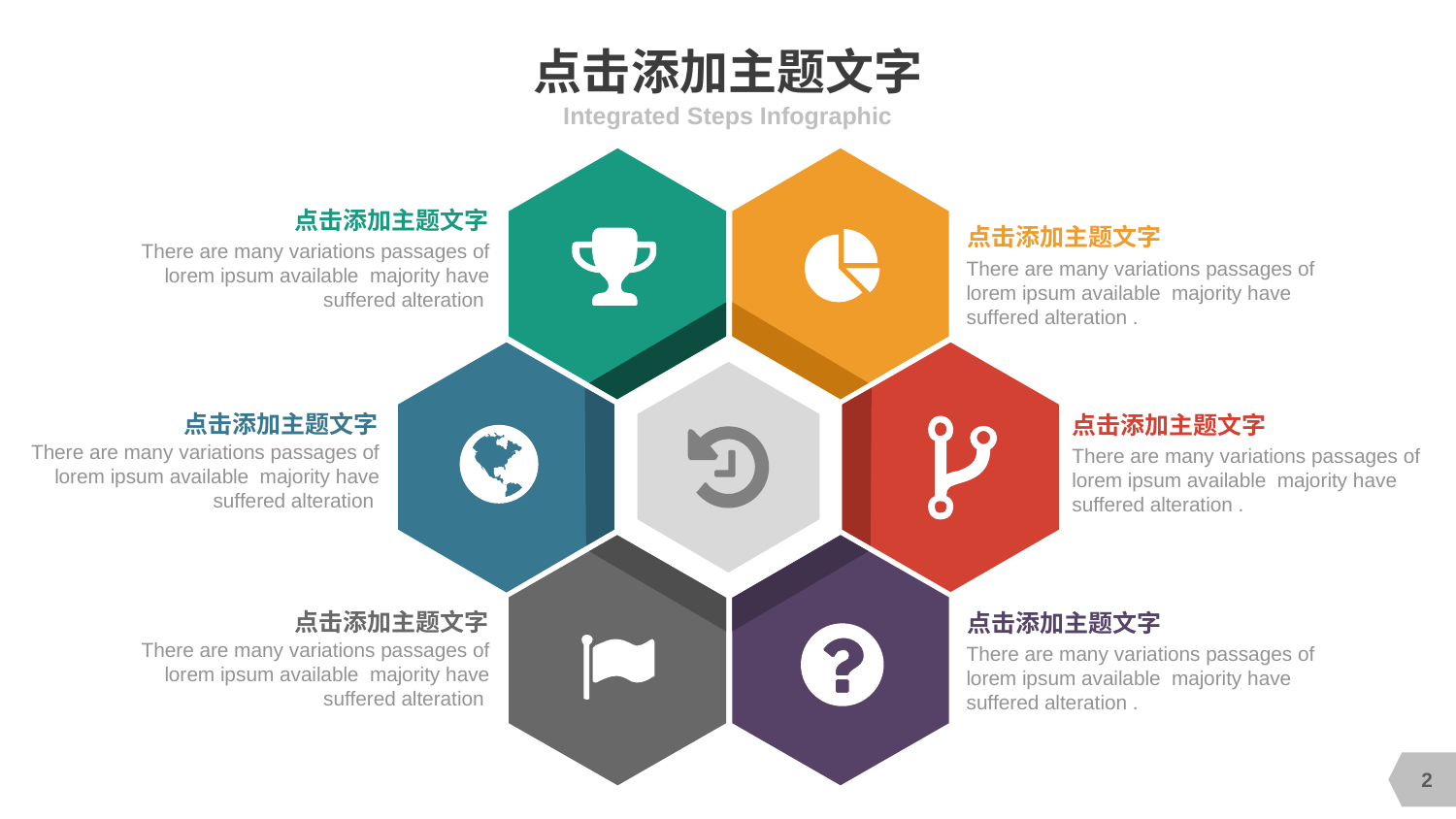

# 点击添加主题文字
Integrated Steps Infographic

点击添加主题文字
There are many variations passages of lorem ipsum available  majority have suffered alteration
点击添加主题文字
There are many variations passages of lorem ipsum available  majority have suffered alteration .

点击添加主题文字
There are many variations passages of lorem ipsum available  majority have suffered alteration
点击添加主题文字
There are many variations passages of lorem ipsum available  majority have suffered alteration .

点击添加主题文字
There are many variations passages of lorem ipsum available  majority have suffered alteration
点击添加主题文字
There are many variations passages of lorem ipsum available  majority have suffered alteration .

2